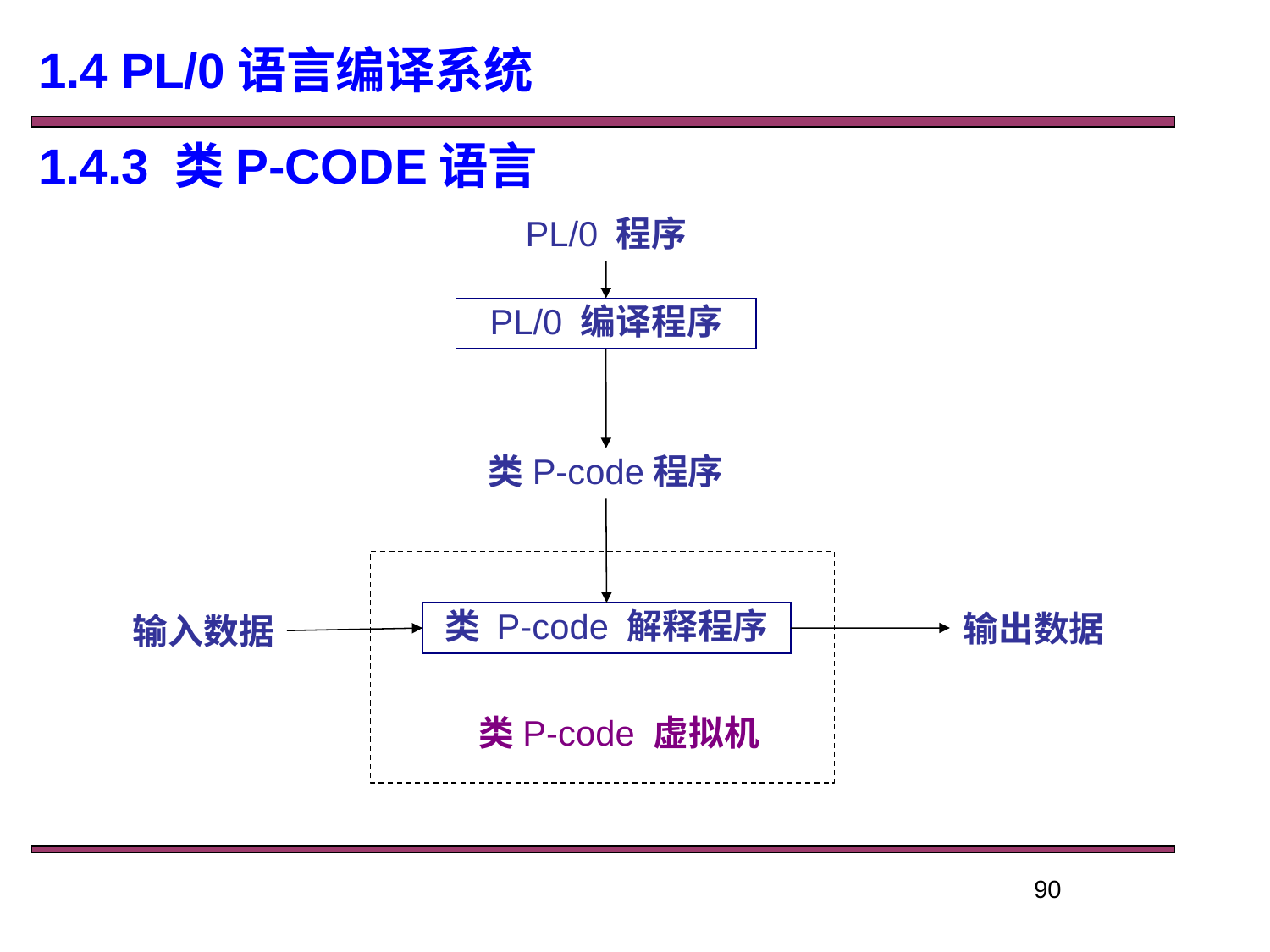

1.4 PL/0语言编译系统
     1.4.3 类P-CODE语言
PL/0 程序
PL/0 编译程序
类P-code程序

输出数据
类 P-code 解释程序
输入数据
类P-code 虚拟机
90